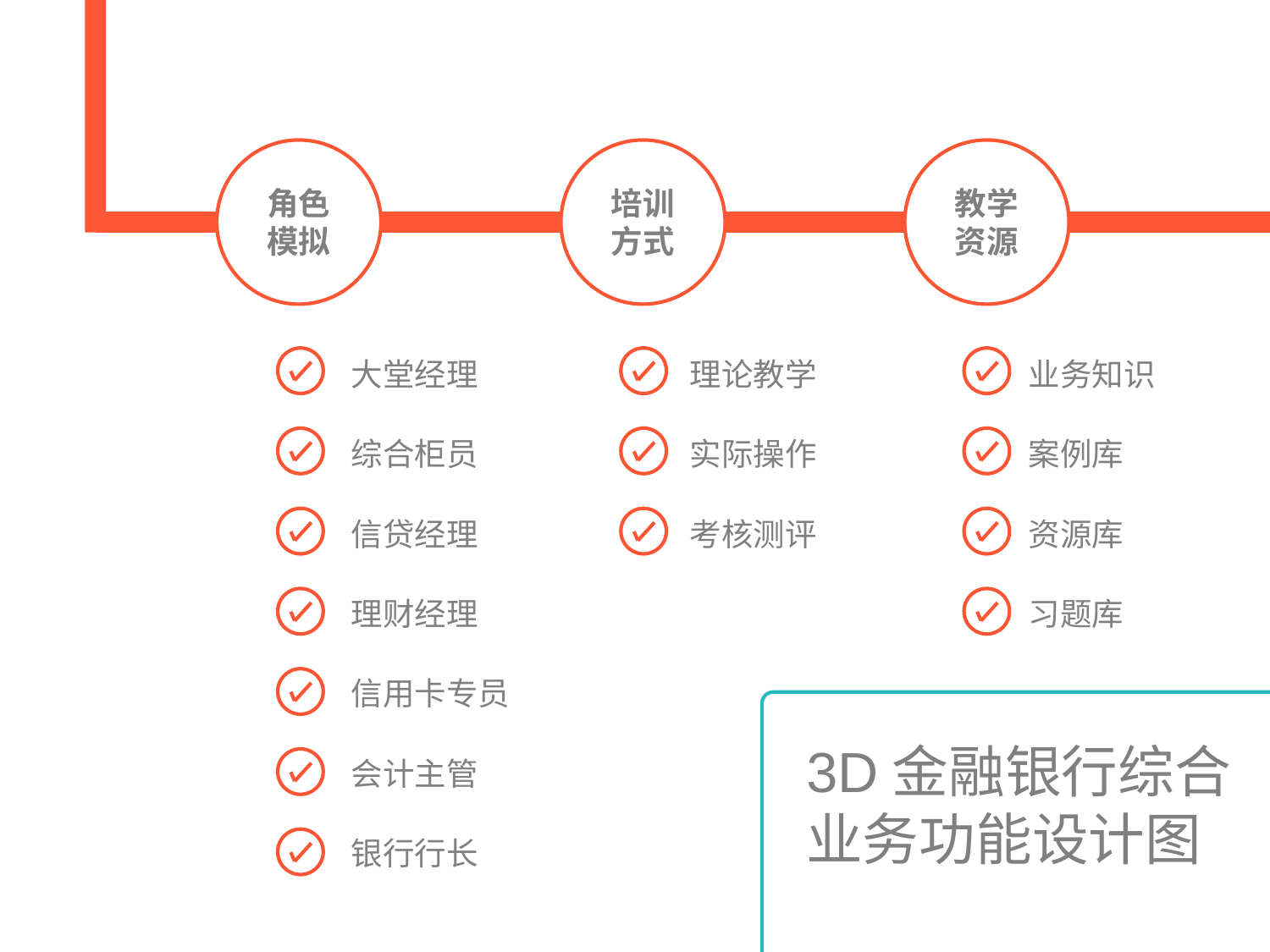

角色模拟
培训方式
教学资源

大堂经理

理论教学

业务知识
综合柜员
实际操作
案例库

信贷经理
考核测评
资源库

理财经理
习题库

信用卡专员

3D金融银行综合业务功能设计图
会计主管

银行行长